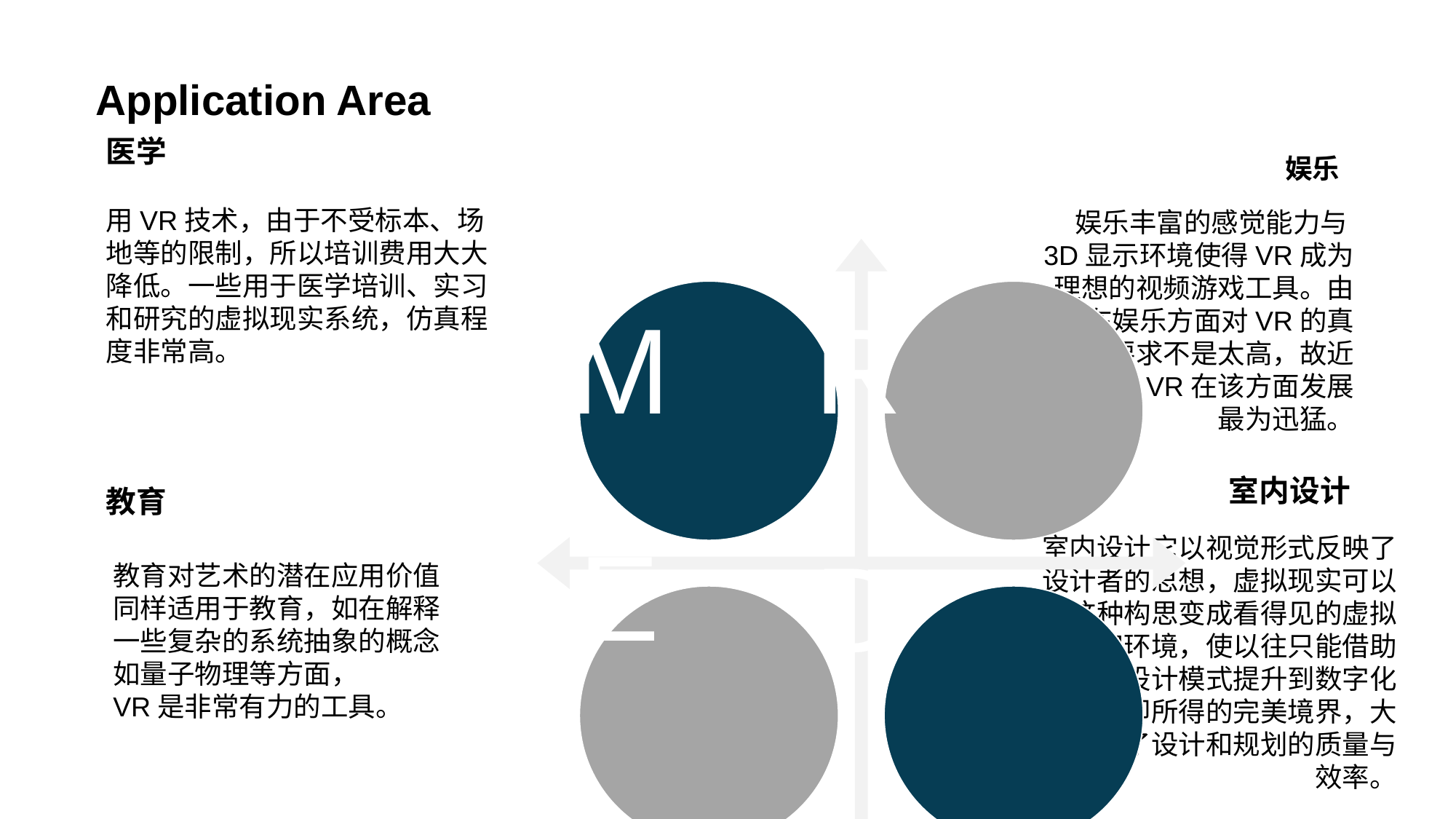

Application Area
医学
用VR技术，由于不受标本、场地等的限制，所以培训费用大大降低。一些用于医学培训、实习和研究的虚拟现实系统，仿真程度非常高。
娱乐
娱乐丰富的感觉能力与3D显示环境使得VR成为理想的视频游戏工具。由于在娱乐方面对VR的真实感要求不是太高，故近些年来VR在该方面发展最为迅猛。

M
R
E
D
室内设计
室内设计它以视觉形式反映了设计者的思想，虚拟现实可以把这种构思变成看得见的虚拟物体和环境，使以往只能借助传统的设计模式提升到数字化的即看即所得的完美境界，大大提高了设计和规划的质量与效率。
教育
教育对艺术的潜在应用价值同样适用于教育，如在解释一些复杂的系统抽象的概念如量子物理等方面，
VR是非常有力的工具。